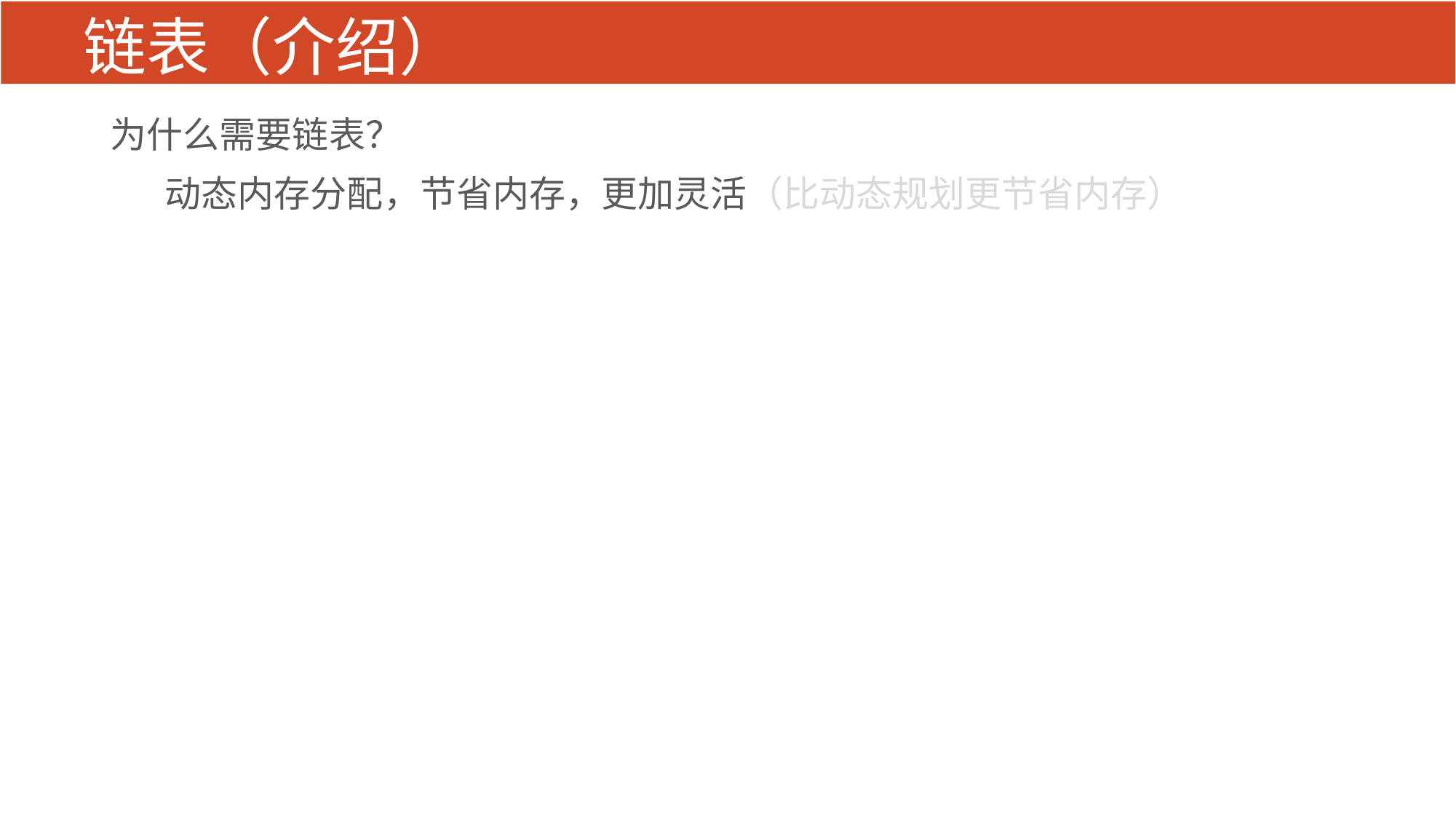

# 链表（介绍）
为什么需要链表？
动态内存分配，节省内存，更加灵活（比动态规划更节省内存）